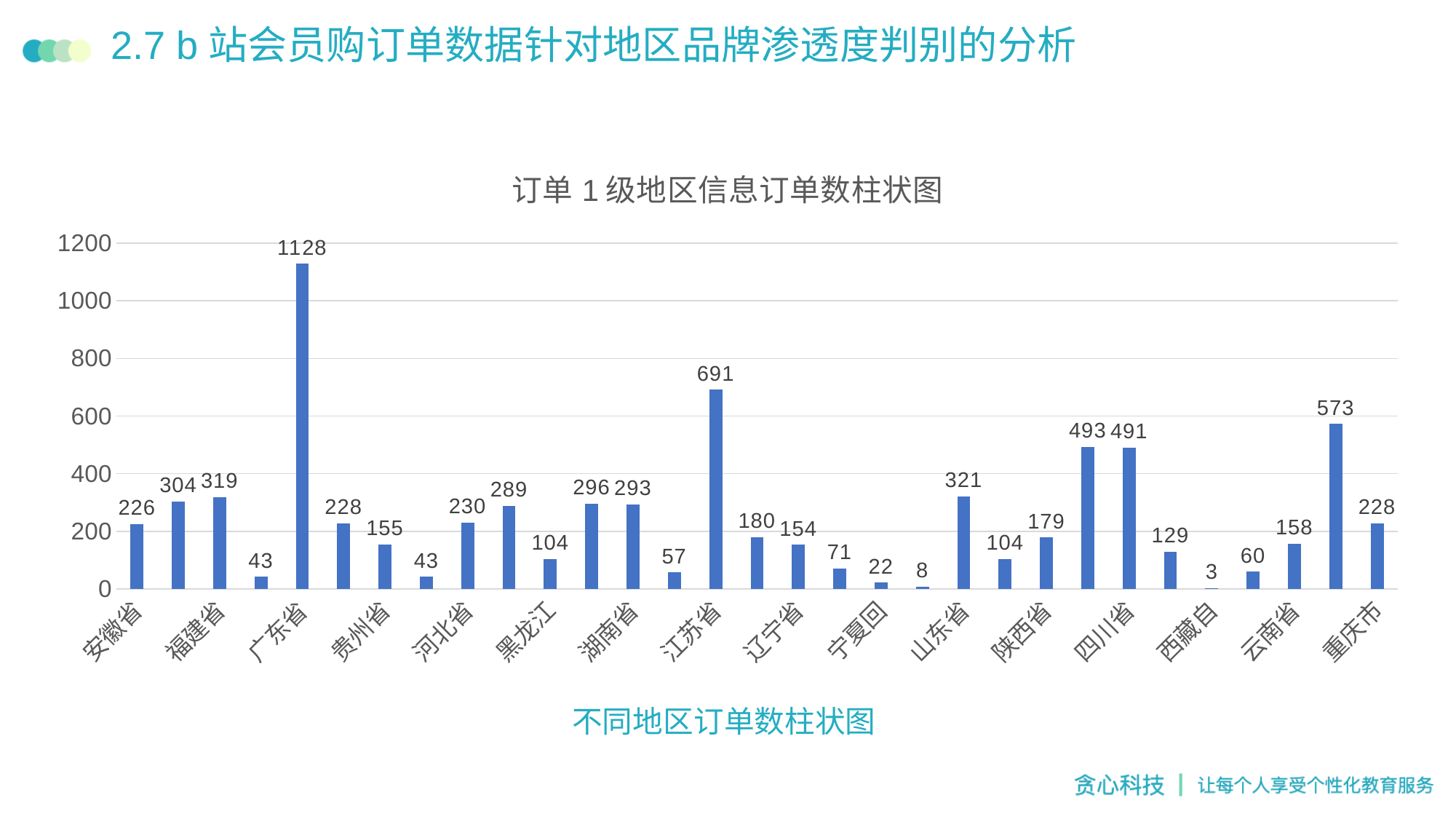

# 2.7 b站会员购订单数据针对地区品牌渗透度判别的分析

### Chart: 订单1级地区信息订单数柱状图

| Category | 订单数 |
|---|---|
| 安徽省 | 226.0 |
| 北京市 | 304.0 |
| 福建省 | 319.0 |
| 甘肃省 | 43.0 |
| 广东省 | 1128.0 |
| 广西壮 | 228.0 |
| 贵州省 | 155.0 |
| 海南省 | 43.0 |
| 河北省 | 230.0 |
| 河南省 | 289.0 |
| 黑龙江 | 104.0 |
| 湖北省 | 296.0 |
| 湖南省 | 293.0 |
| 吉林省 | 57.0 |
| 江苏省 | 691.0 |
| 江西省 | 180.0 |
| 辽宁省 | 154.0 |
| 内蒙古 | 71.0 |
| 宁夏回 | 22.0 |
| 青海省 | 8.0 |
| 山东省 | 321.0 |
| 山西省 | 104.0 |
| 陕西省 | 179.0 |
| 上海市 | 493.0 |
| 四川省 | 491.0 |
| 天津市 | 129.0 |
| 西藏自 | 3.0 |
| 新疆维 | 60.0 |
| 云南省 | 158.0 |
| 浙江省 | 573.0 |
| 重庆市 | 228.0 |
不同地区订单数柱状图